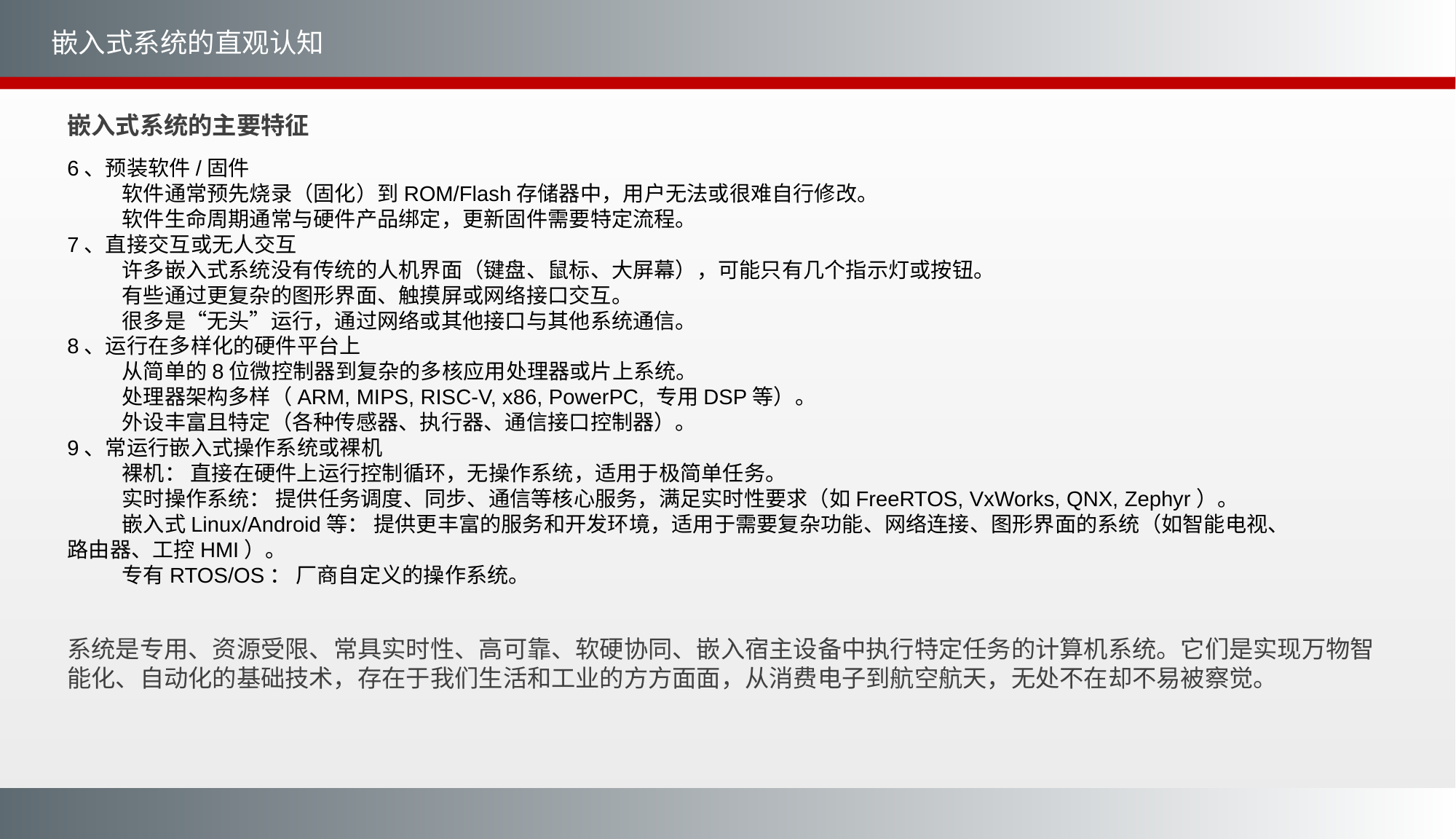

嵌入式系统的直观认知
嵌入式系统的主要特征
6、预装软件/固件
软件通常预先烧录（固化）到ROM/Flash存储器中，用户无法或很难自行修改。
软件生命周期通常与硬件产品绑定，更新固件需要特定流程。
7、直接交互或无人交互
许多嵌入式系统没有传统的人机界面（键盘、鼠标、大屏幕），可能只有几个指示灯或按钮。
有些通过更复杂的图形界面、触摸屏或网络接口交互。
很多是“无头”运行，通过网络或其他接口与其他系统通信。
8、运行在多样化的硬件平台上
从简单的8位微控制器到复杂的多核应用处理器或片上系统。
处理器架构多样（ARM, MIPS, RISC-V, x86, PowerPC, 专用DSP等）。
外设丰富且特定（各种传感器、执行器、通信接口控制器）。
9、常运行嵌入式操作系统或裸机
裸机： 直接在硬件上运行控制循环，无操作系统，适用于极简单任务。
实时操作系统： 提供任务调度、同步、通信等核心服务，满足实时性要求（如FreeRTOS, VxWorks, QNX, Zephyr）。
嵌入式Linux/Android等： 提供更丰富的服务和开发环境，适用于需要复杂功能、网络连接、图形界面的系统（如智能电视、路由器、工控HMI）。
专有RTOS/OS： 厂商自定义的操作系统。

系统是专用、资源受限、常具实时性、高可靠、软硬协同、嵌入宿主设备中执行特定任务的计算机系统。它们是实现万物智能化、自动化的基础技术，存在于我们生活和工业的方方面面，从消费电子到航空航天，无处不在却不易被察觉。